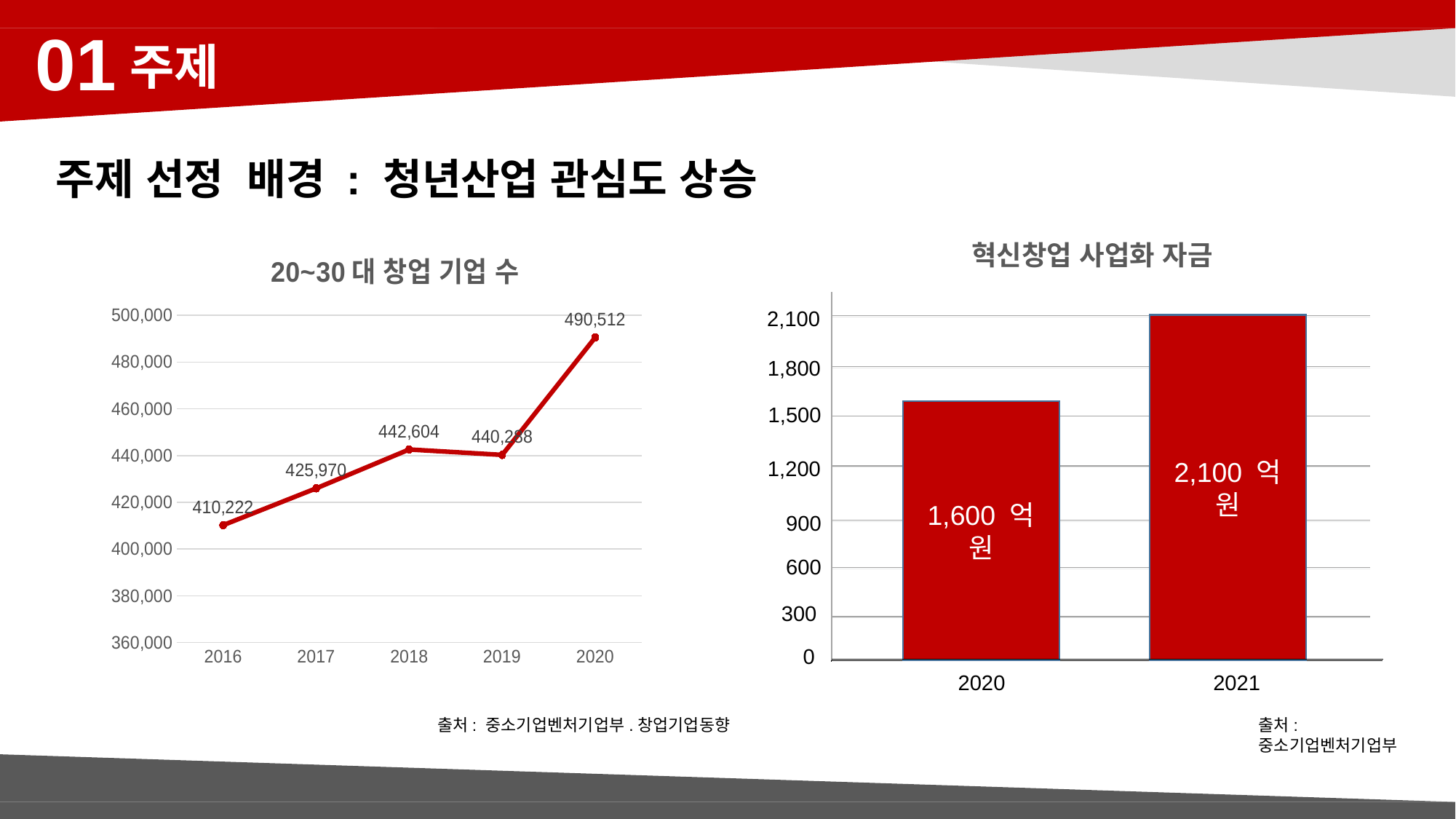

01
주제

주제 선정  배경 : 청년산업 관심도 상승

### Chart: 20~30대 창업 기업 수

| Category | 열2 |
|---|---|
| 2016 | 410222.0 |
| 2017 | 425970.0 |
| 2018 | 442604.0 |
| 2019 | 440288.0 |
| 2020 | 490512.0 |
혁신창업 사업화 자금

2,100 억 원
1,600 억 원
2021
2020
2,100
1,800
1,500
1,200
900
600
  300
0
출처: 중소기업벤처기업부.창업기업동향
출처: 중소기업벤처기업부